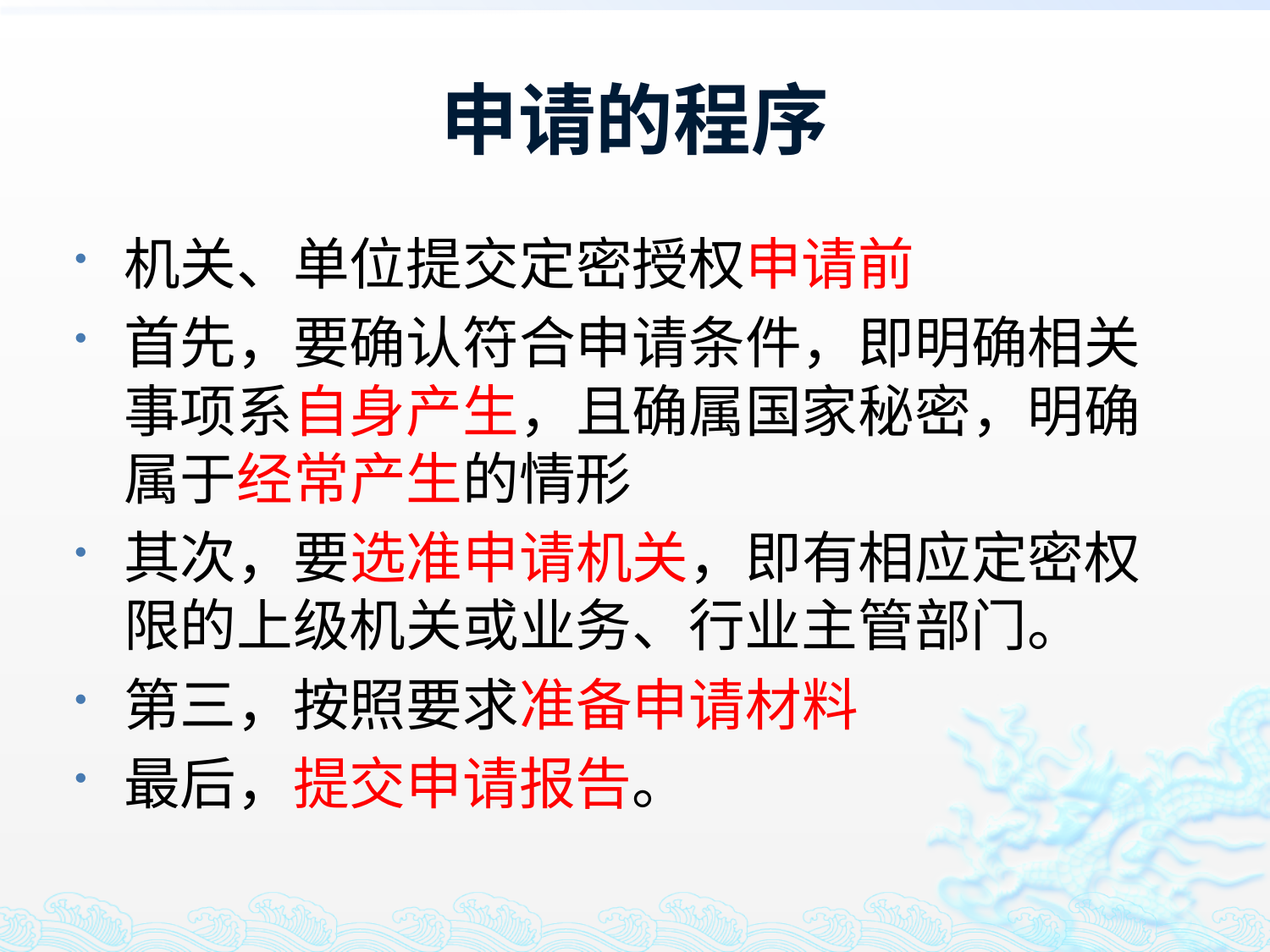

# 申请的程序
机关、单位提交定密授权申请前
首先，要确认符合申请条件，即明确相关事项系自身产生，且确属国家秘密，明确属于经常产生的情形
其次，要选准申请机关，即有相应定密权限的上级机关或业务、行业主管部门。
第三，按照要求准备申请材料
最后，提交申请报告。